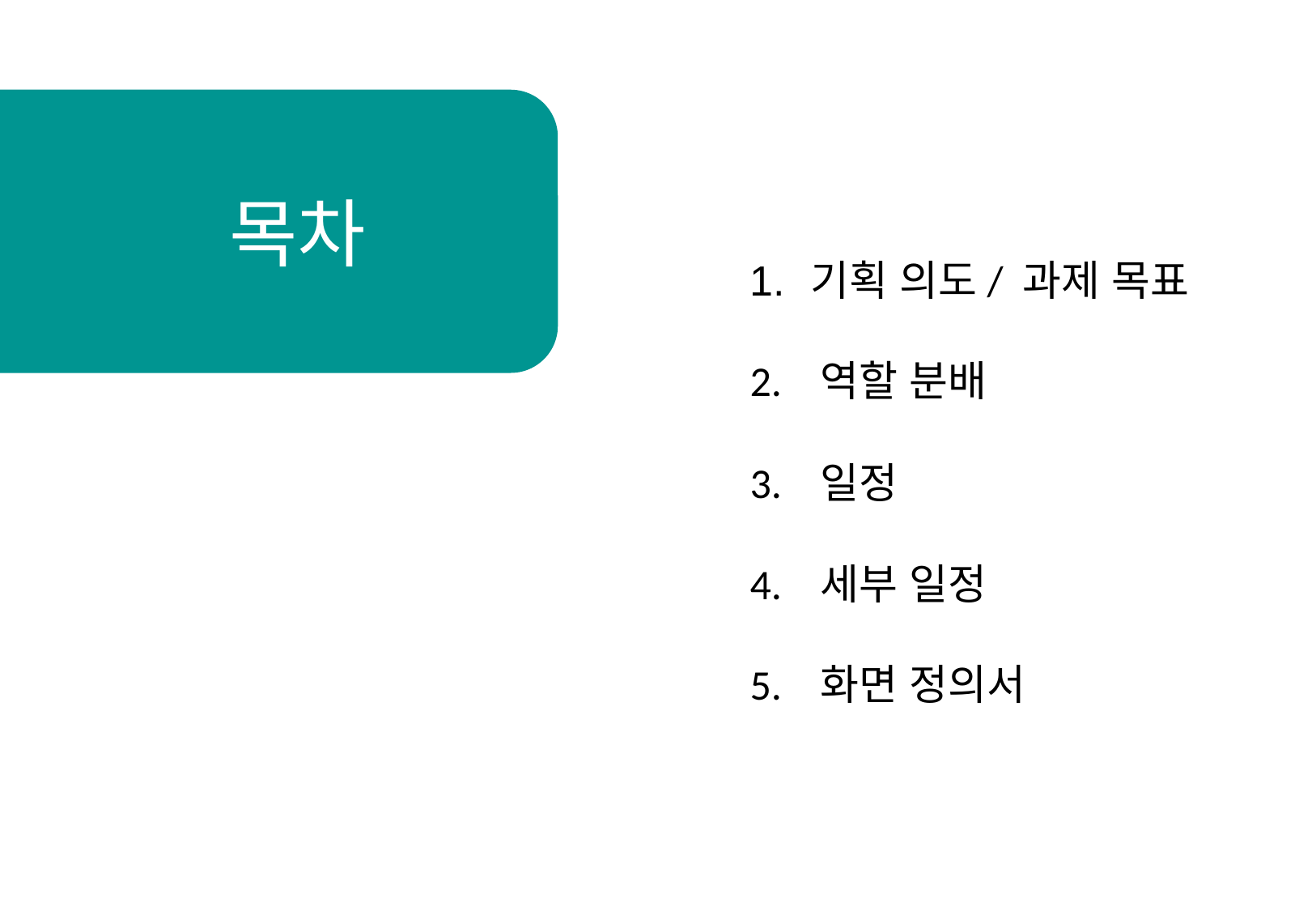

목차

기획 의도/ 과제 목표
2.   역할 분배
3.   일정
4.   세부 일정
5.   화면 정의서